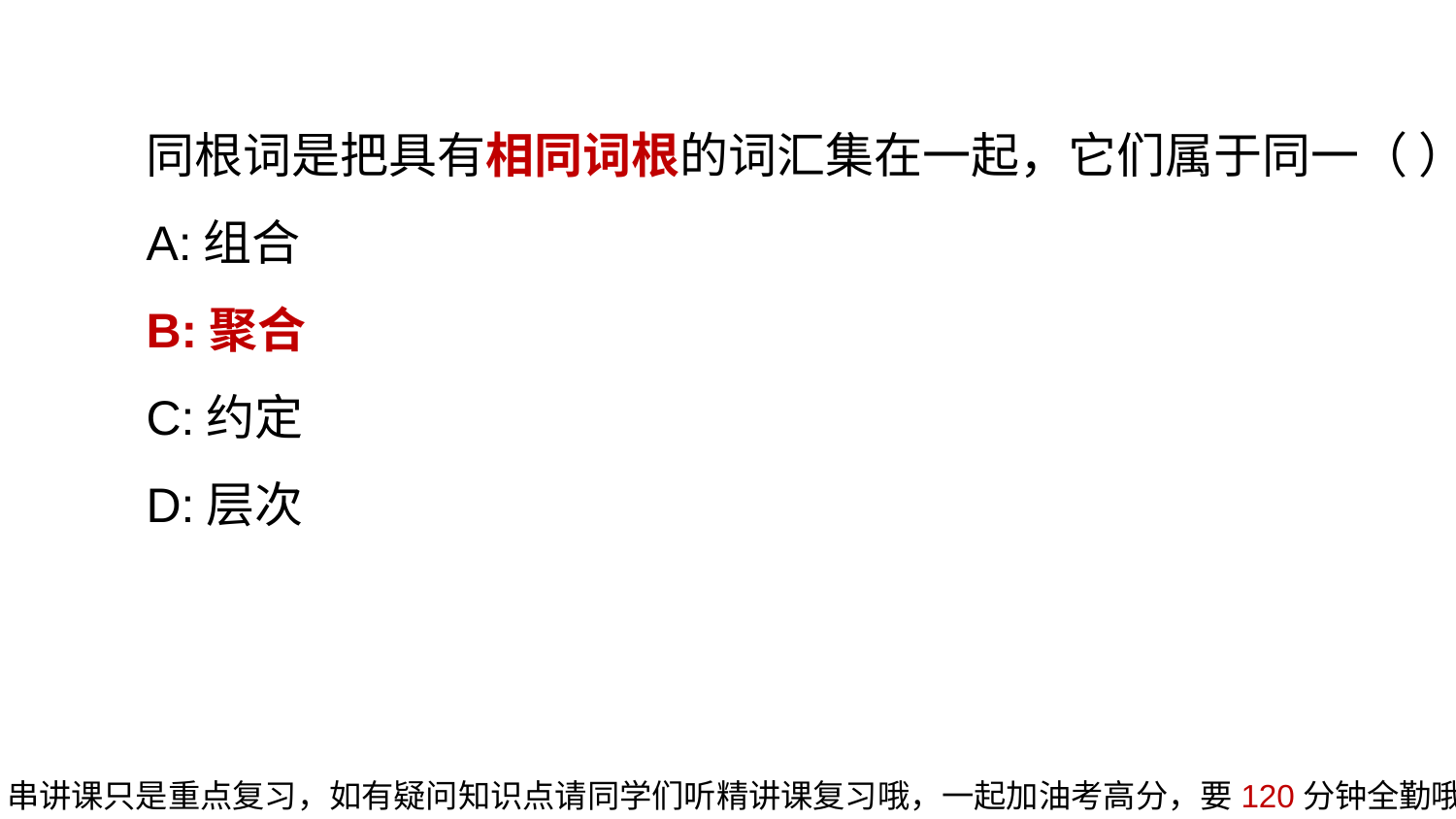

同根词是把具有相同词根的词汇集在一起，它们属于同一（ ）
A:组合
B:聚合
C:约定
D:层次